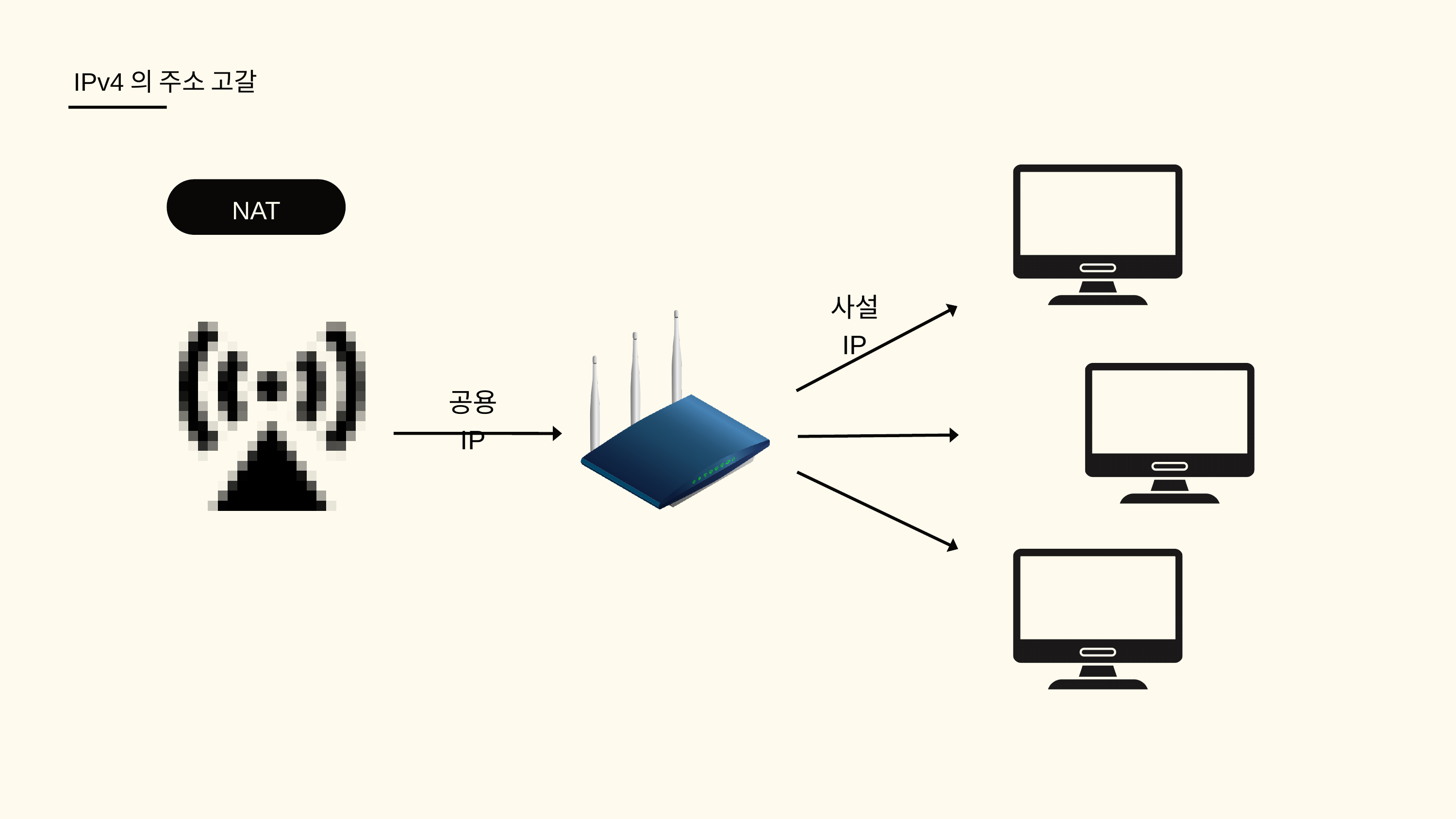

IPv4의 주소 고갈

NAT
사설 IP

공용 IP